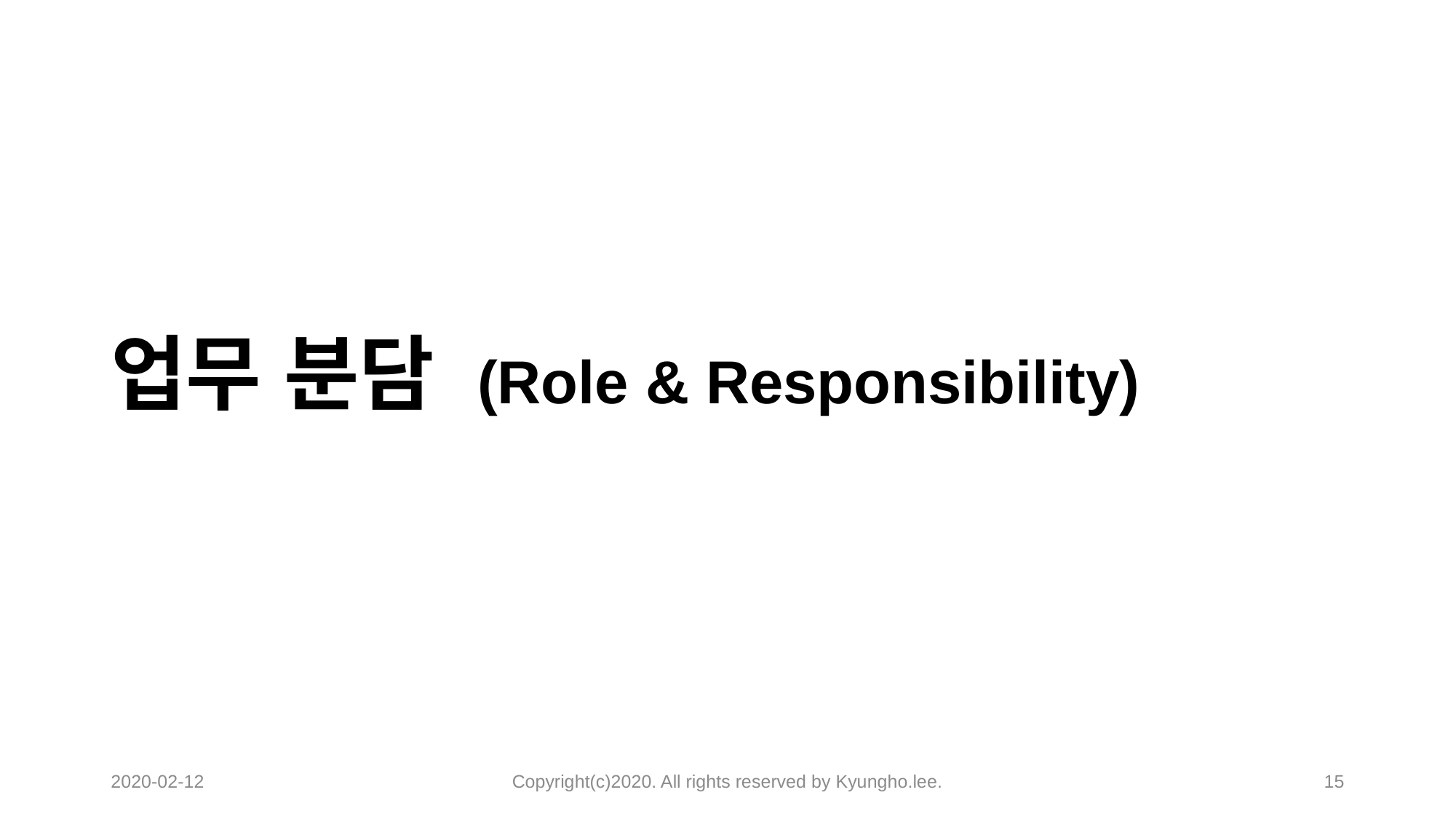

업무 분담 (Role & Responsibility)
2020-02-12
Copyright(c)2020. All rights reserved by Kyungho.lee.
15